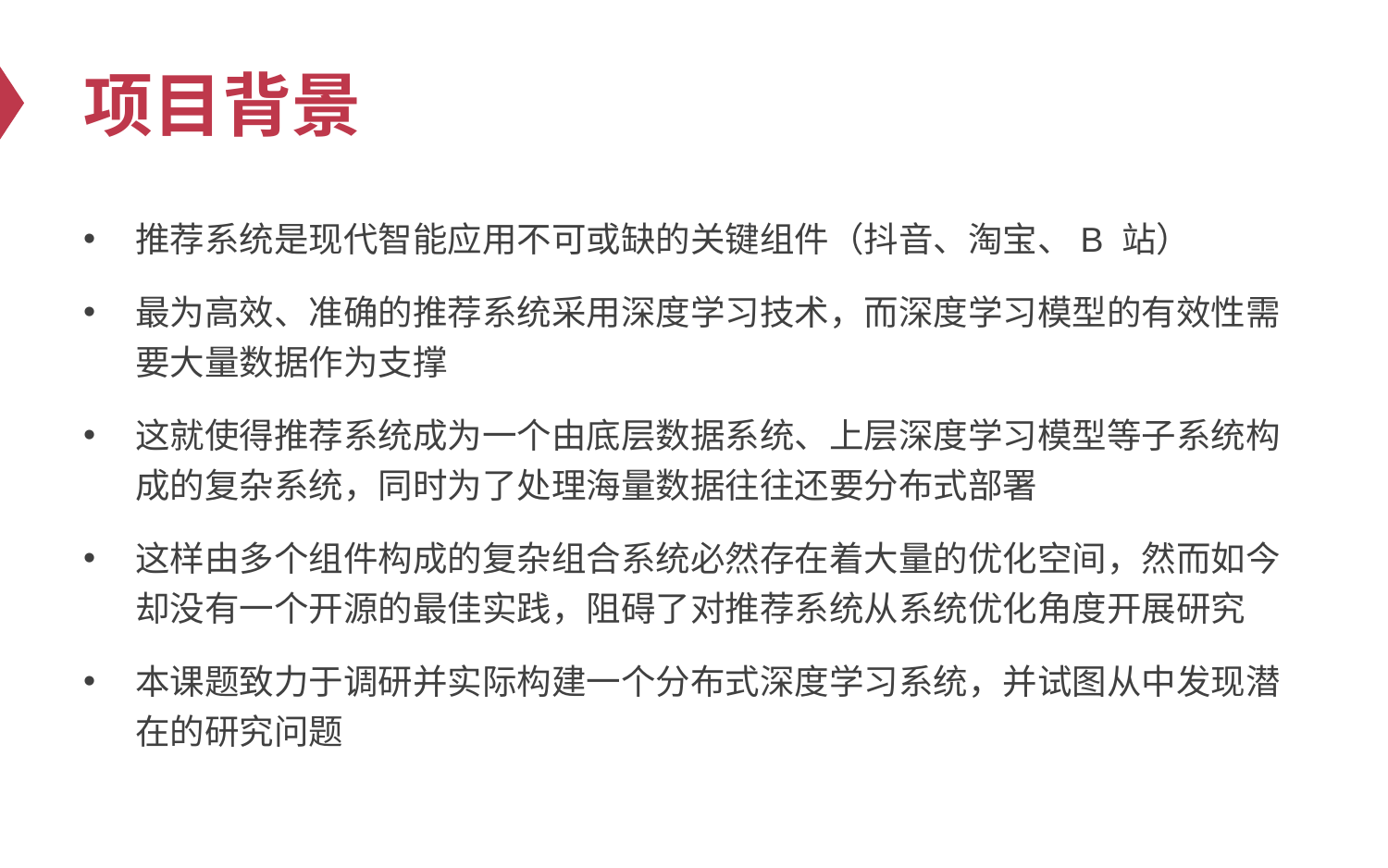

# 项目背景
推荐系统是现代智能应用不可或缺的关键组件（抖音、淘宝、B 站）
最为高效、准确的推荐系统采用深度学习技术，而深度学习模型的有效性需要大量数据作为支撑
这就使得推荐系统成为一个由底层数据系统、上层深度学习模型等子系统构成的复杂系统，同时为了处理海量数据往往还要分布式部署
这样由多个组件构成的复杂组合系统必然存在着大量的优化空间，然而如今却没有一个开源的最佳实践，阻碍了对推荐系统从系统优化角度开展研究
本课题致力于调研并实际构建一个分布式深度学习系统，并试图从中发现潜在的研究问题
3